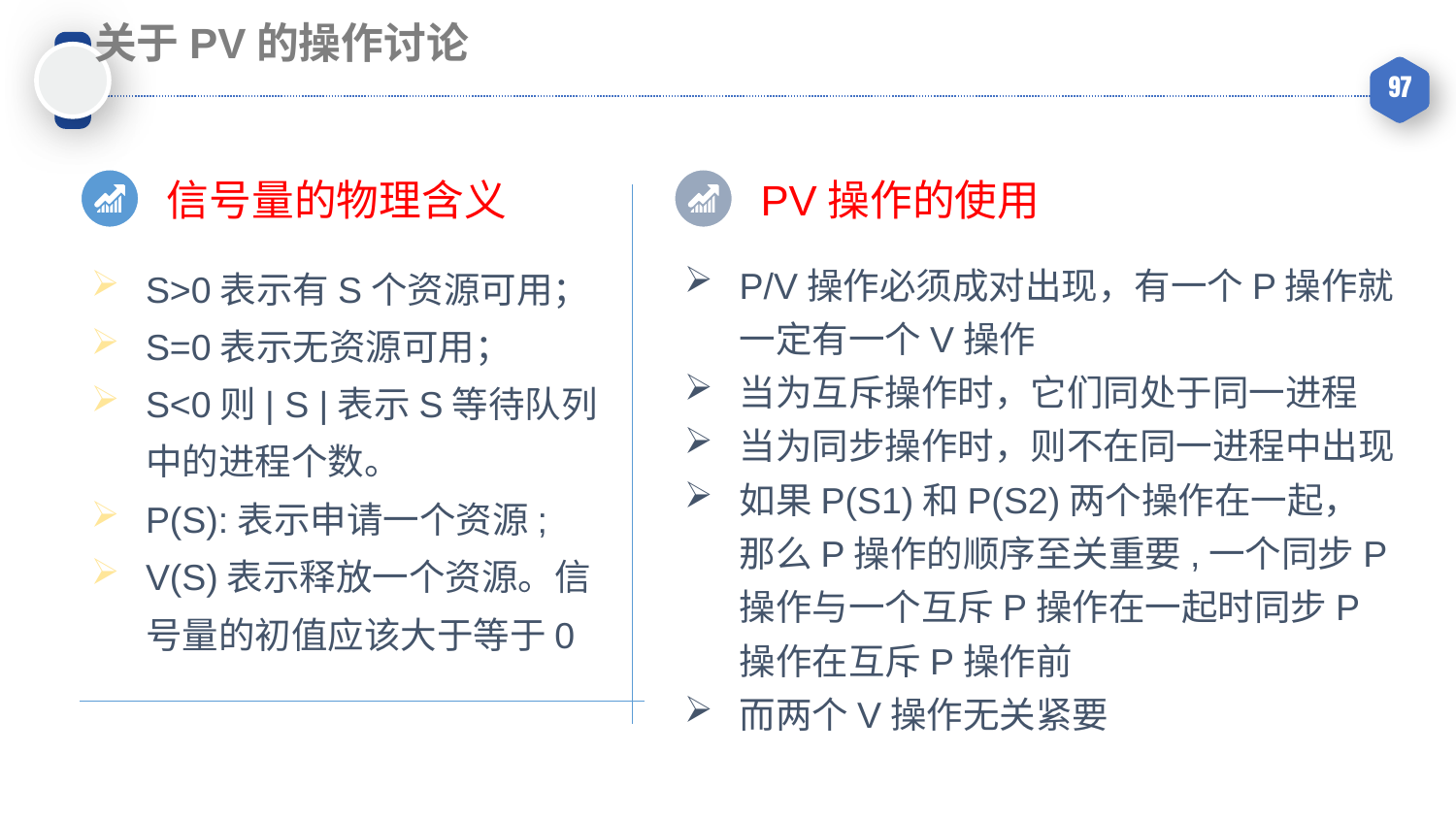

关于PV的操作讨论

信号量的物理含义
S>0表示有S个资源可用；
S=0表示无资源可用；
S<0则| S |表示S等待队列中的进程个数。
P(S):表示申请一个资源;
V(S)表示释放一个资源。信号量的初值应该大于等于0

PV操作的使用
P/V操作必须成对出现，有一个P操作就一定有一个V操作
当为互斥操作时，它们同处于同一进程
当为同步操作时，则不在同一进程中出现
如果P(S1)和P(S2)两个操作在一起，那么P操作的顺序至关重要,一个同步P操作与一个互斥P操作在一起时同步P操作在互斥P操作前
而两个V操作无关紧要